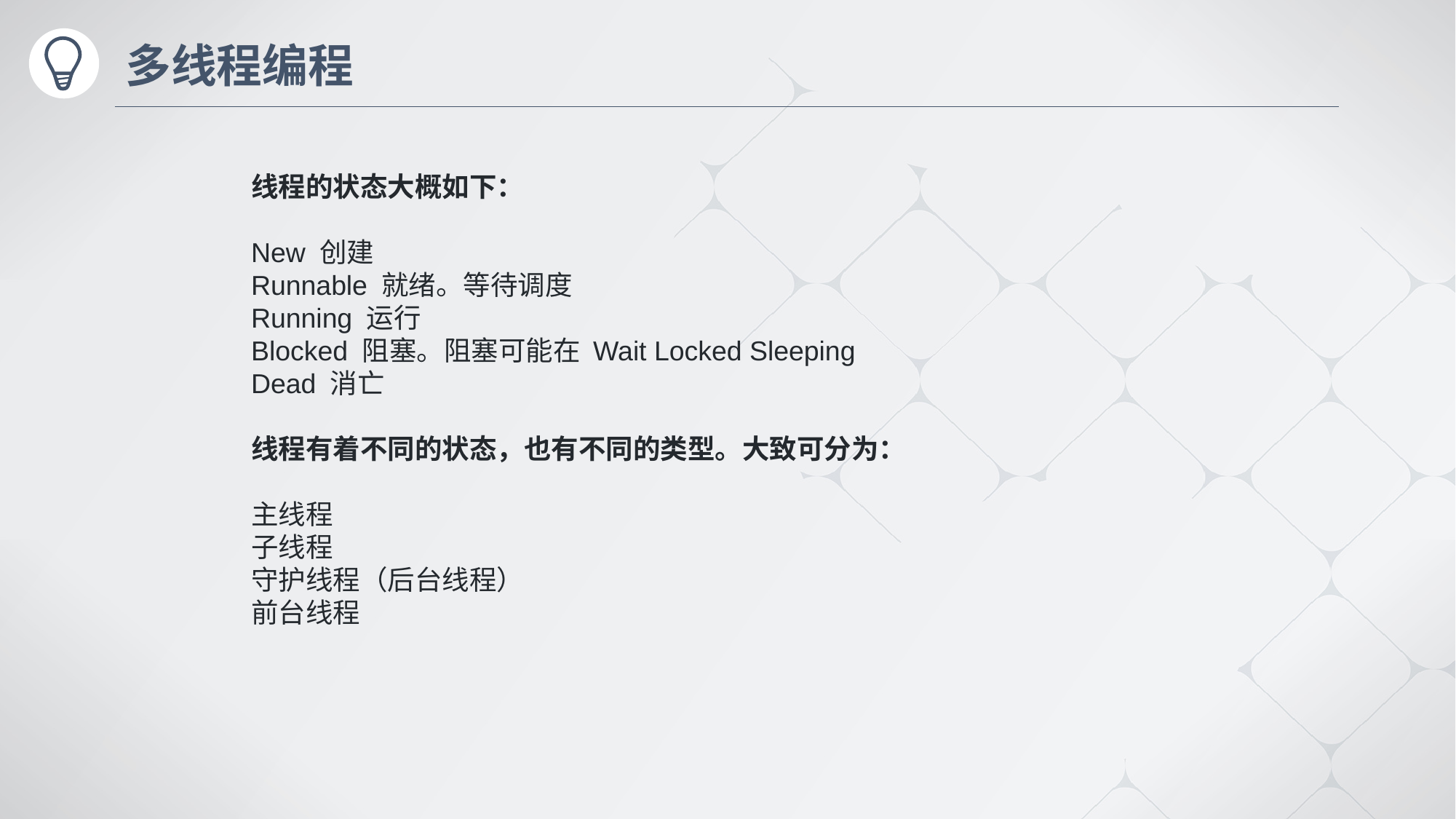

# 多线程编程
线程的状态大概如下：

New 创建
Runnable 就绪。等待调度
Running 运行
Blocked 阻塞。阻塞可能在 Wait Locked Sleeping
Dead 消亡

线程有着不同的状态，也有不同的类型。大致可分为：

主线程
子线程
守护线程（后台线程）
前台线程